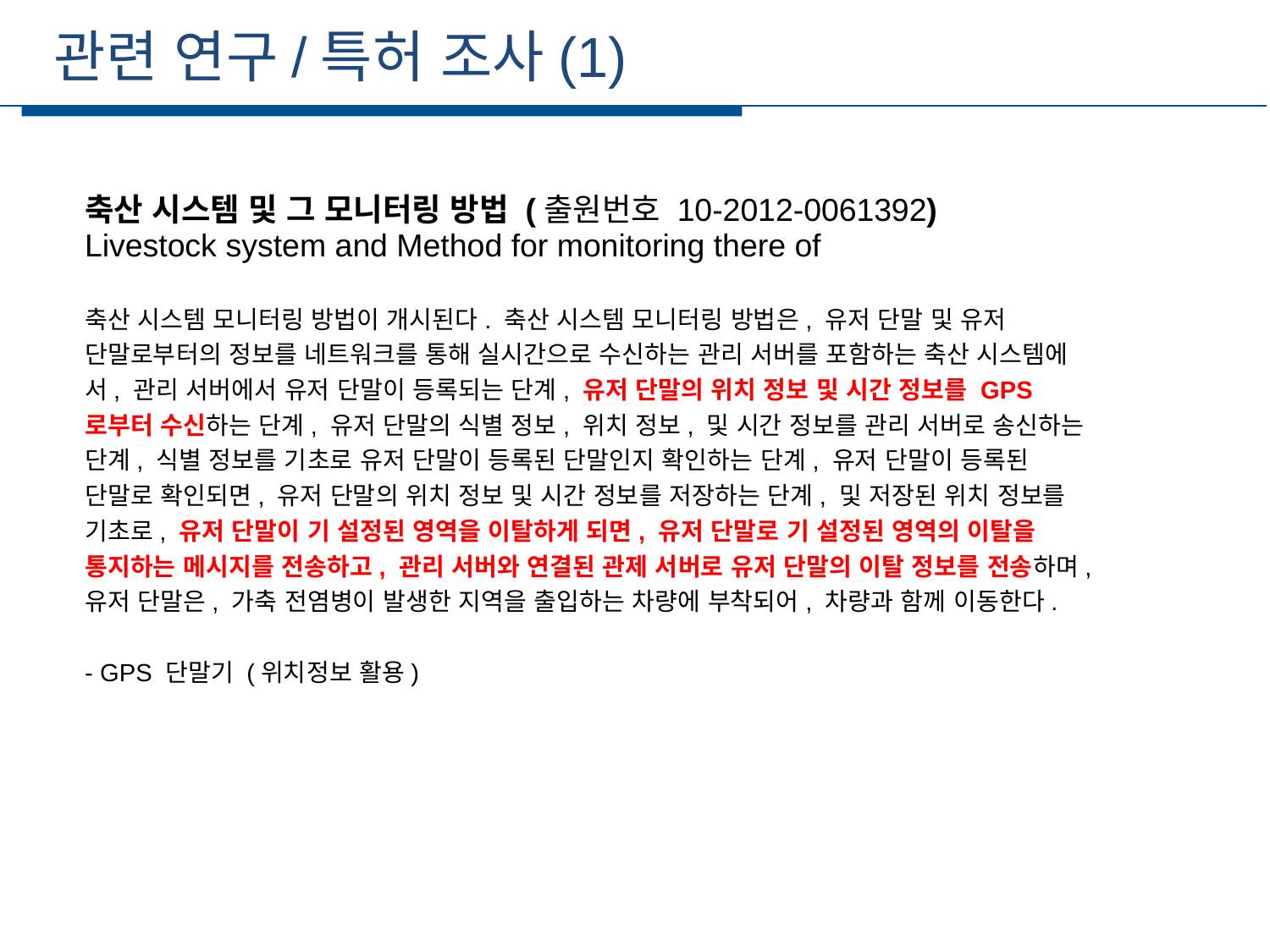

관련 연구/특허 조사(1)
세부일정

축산 시스템 및 그 모니터링 방법 (출원번호 10-2012-0061392)
Livestock system and Method for monitoring there of

축산 시스템 모니터링 방법이 개시된다. 축산 시스템 모니터링 방법은, 유저 단말 및 유저 단말로부터의 정보를 네트워크를 통해 실시간으로 수신하는 관리 서버를 포함하는 축산 시스템에서, 관리 서버에서 유저 단말이 등록되는 단계, 유저 단말의 위치 정보 및 시간 정보를 GPS로부터 수신하는 단계, 유저 단말의 식별 정보, 위치 정보, 및 시간 정보를 관리 서버로 송신하는 단계, 식별 정보를 기초로 유저 단말이 등록된 단말인지 확인하는 단계, 유저 단말이 등록된 단말로 확인되면, 유저 단말의 위치 정보 및 시간 정보를 저장하는 단계, 및 저장된 위치 정보를 기초로, 유저 단말이 기 설정된 영역을 이탈하게 되면, 유저 단말로 기 설정된 영역의 이탈을 통지하는 메시지를 전송하고, 관리 서버와 연결된 관제 서버로 유저 단말의 이탈 정보를 전송하며, 유저 단말은, 가축 전염병이 발생한 지역을 출입하는 차량에 부착되어, 차량과 함께 이동한다.

- GPS 단말기 (위치정보 활용)